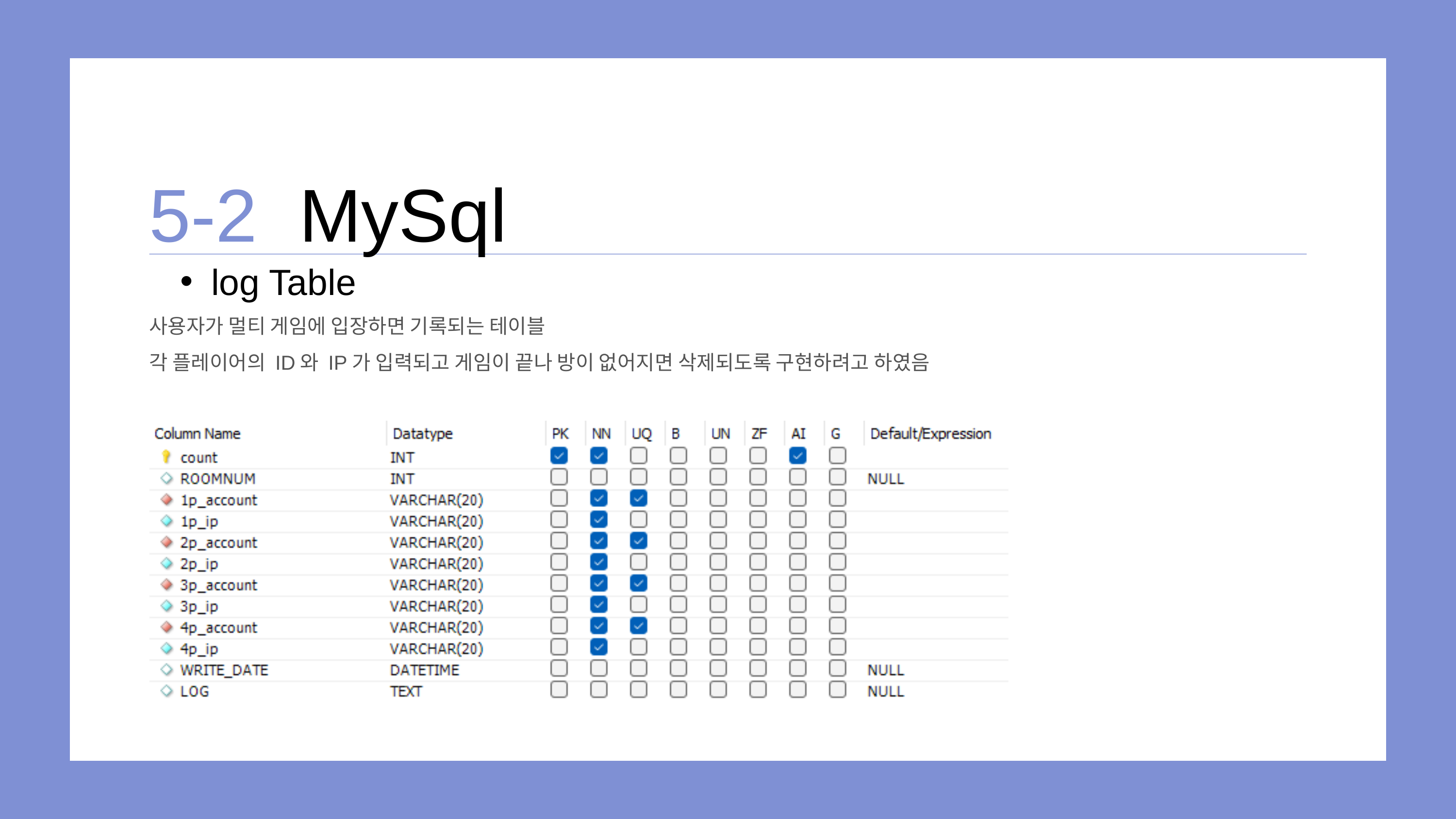

5-2
MySql
log Table

사용자가 멀티 게임에 입장하면 기록되는 테이블
각 플레이어의 ID와 IP가 입력되고 게임이 끝나 방이 없어지면 삭제되도록 구현하려고 하였음